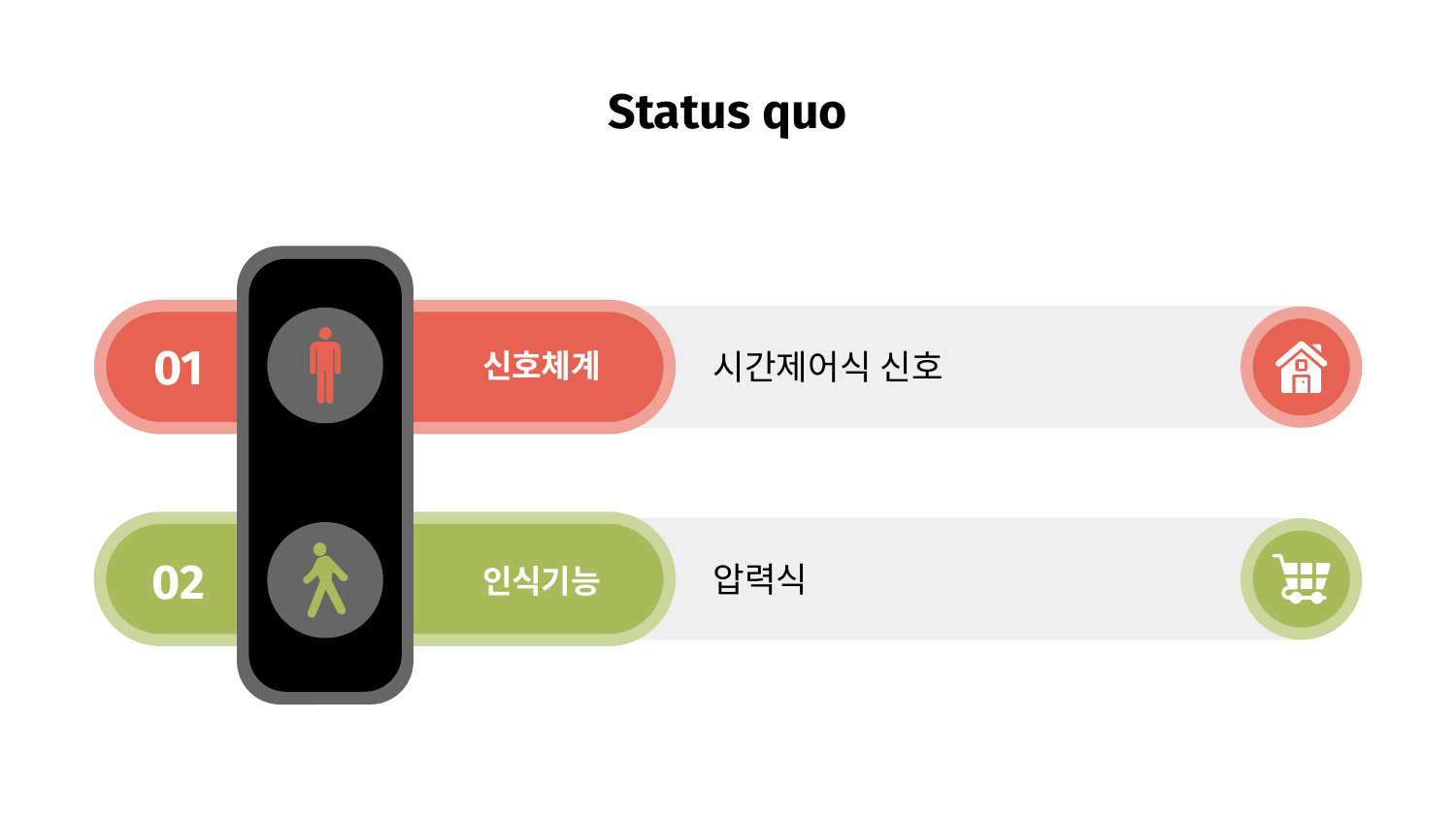

# Status quo

신호체계
01

시간제어식 신호

인식기능
02

압력식